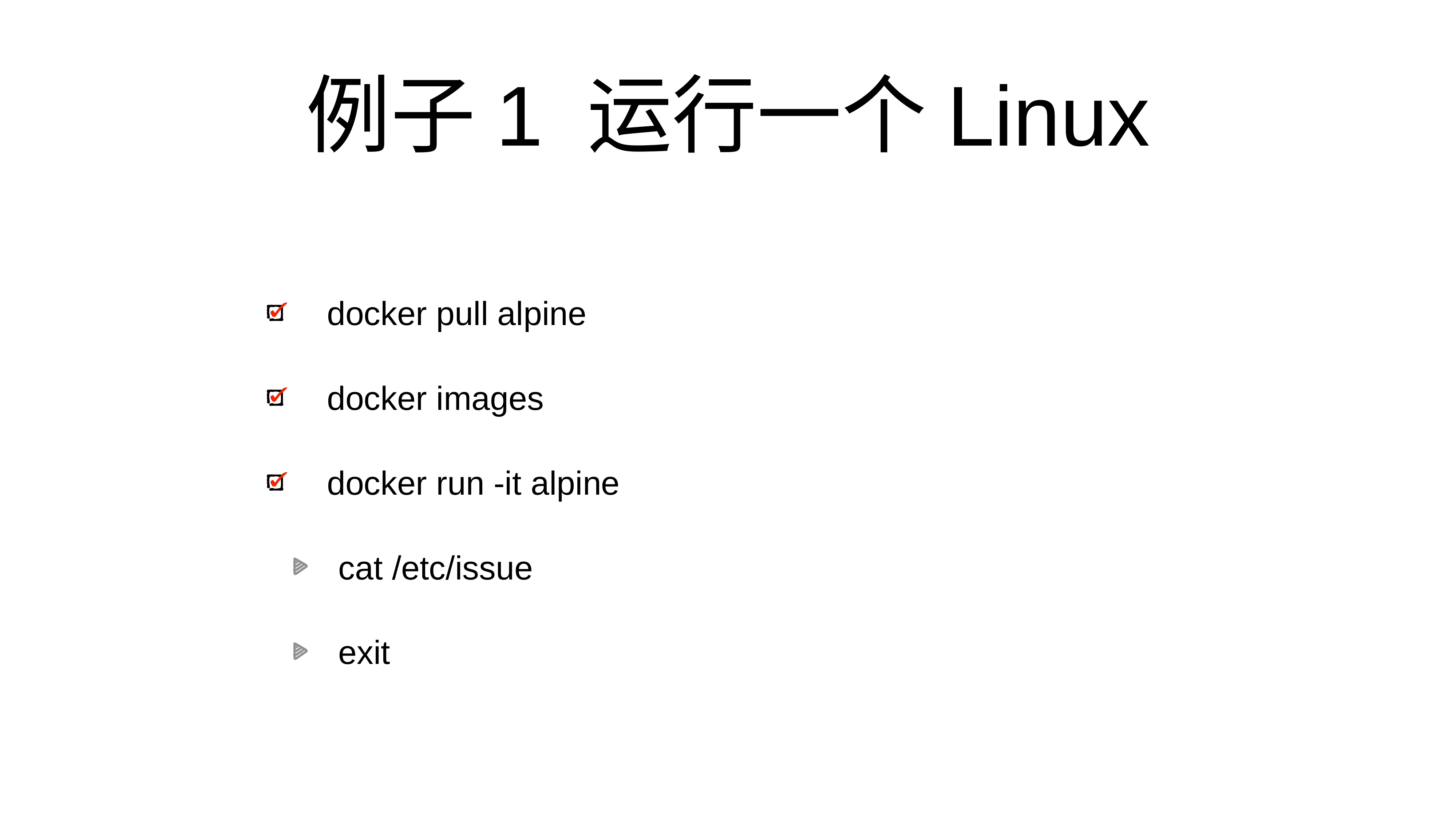

# 例子1 运行一个Linux
docker pull alpine
docker images
docker run -it alpine
cat /etc/issue
exit